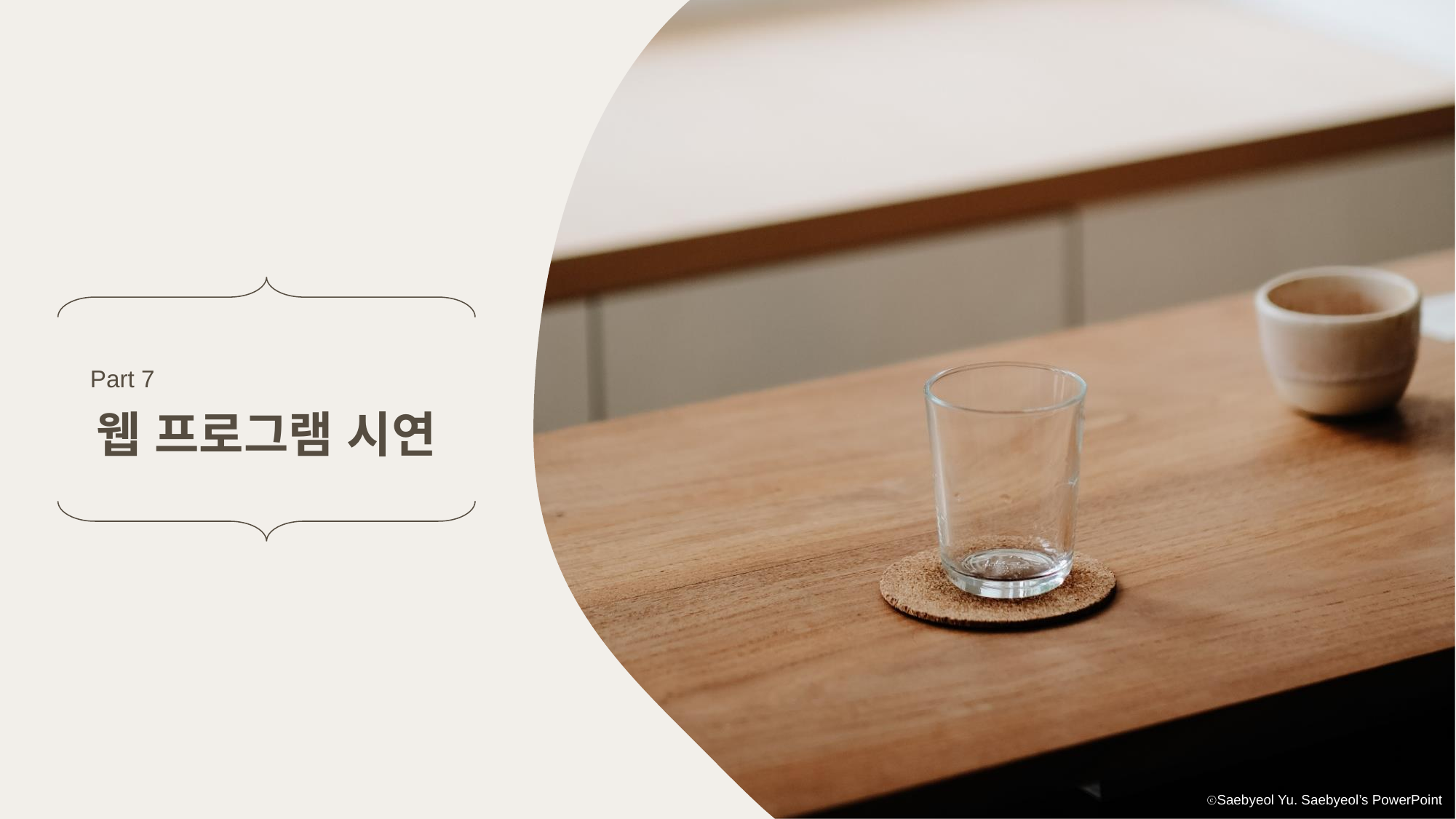

Part 7
웹 프로그램 시연
ⓒSaebyeol Yu. Saebyeol’s PowerPoint